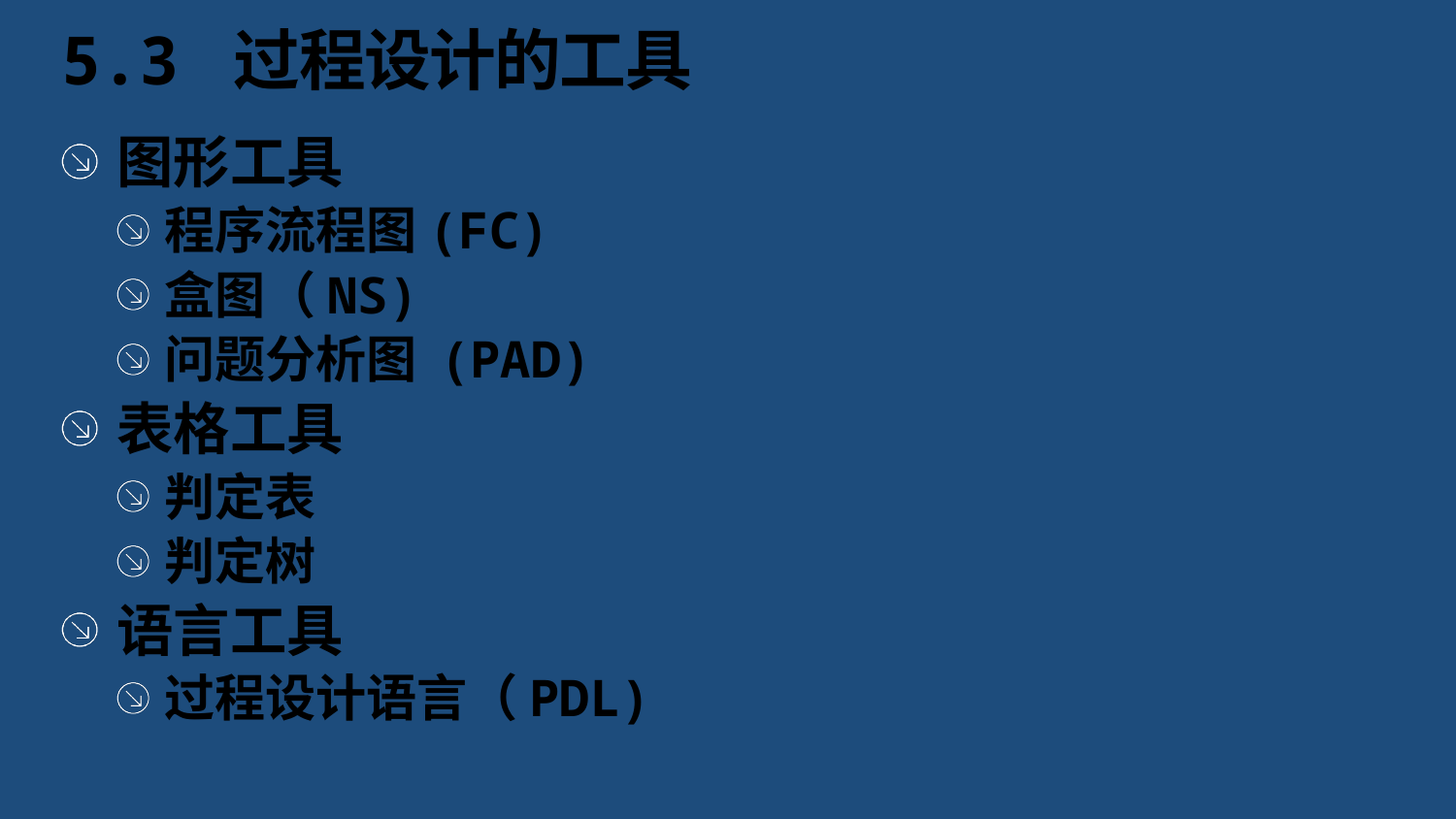

# 5.3 过程设计的工具
图形工具
程序流程图(FC)
盒图（NS)
问题分析图 (PAD)
表格工具
判定表
判定树
语言工具
过程设计语言（PDL)